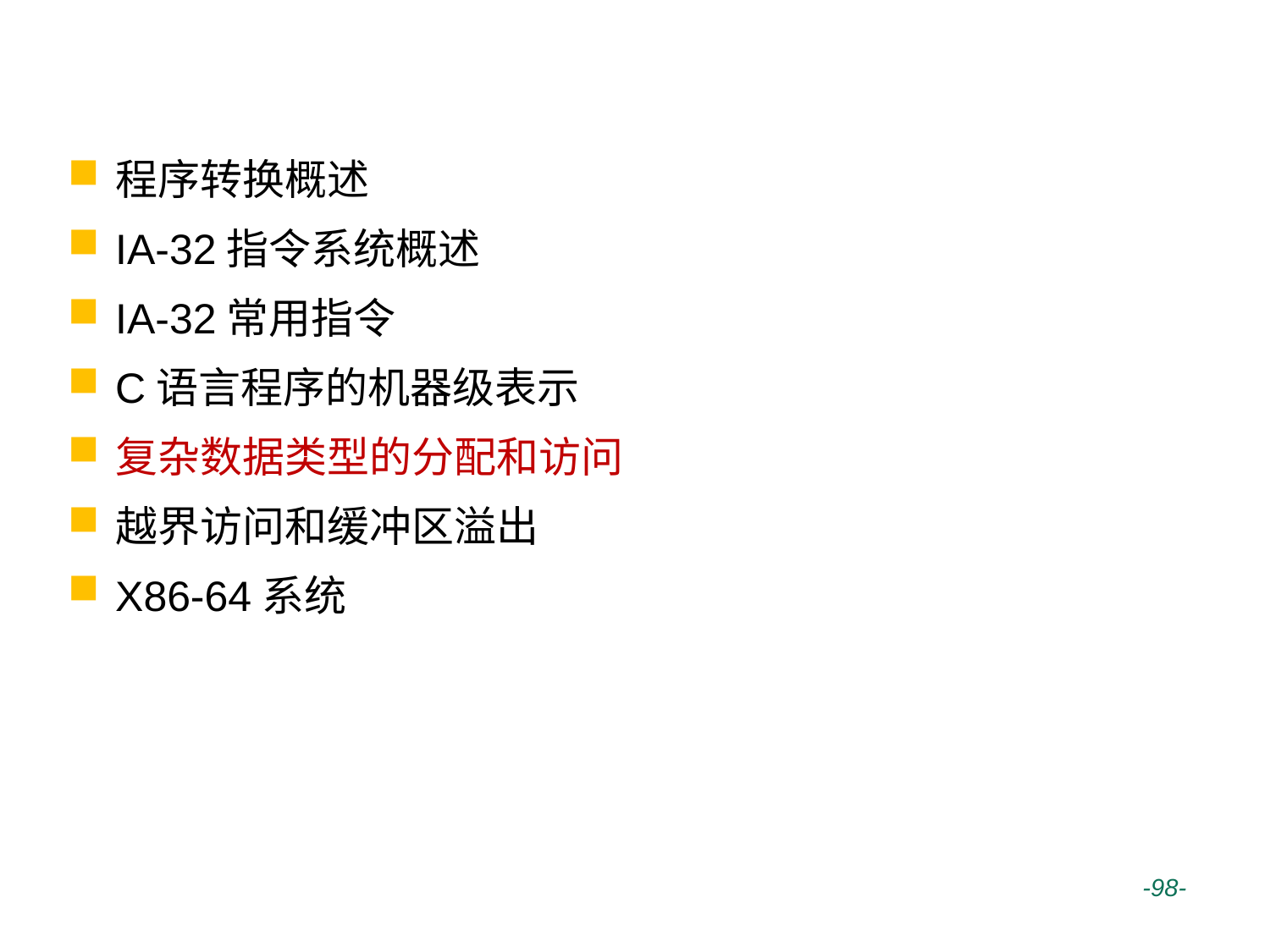

# 本章主要内容
程序转换概述
IA-32指令系统概述
IA-32常用指令
C语言程序的机器级表示
复杂数据类型的分配和访问
越界访问和缓冲区溢出
X86-64系统

 -98-